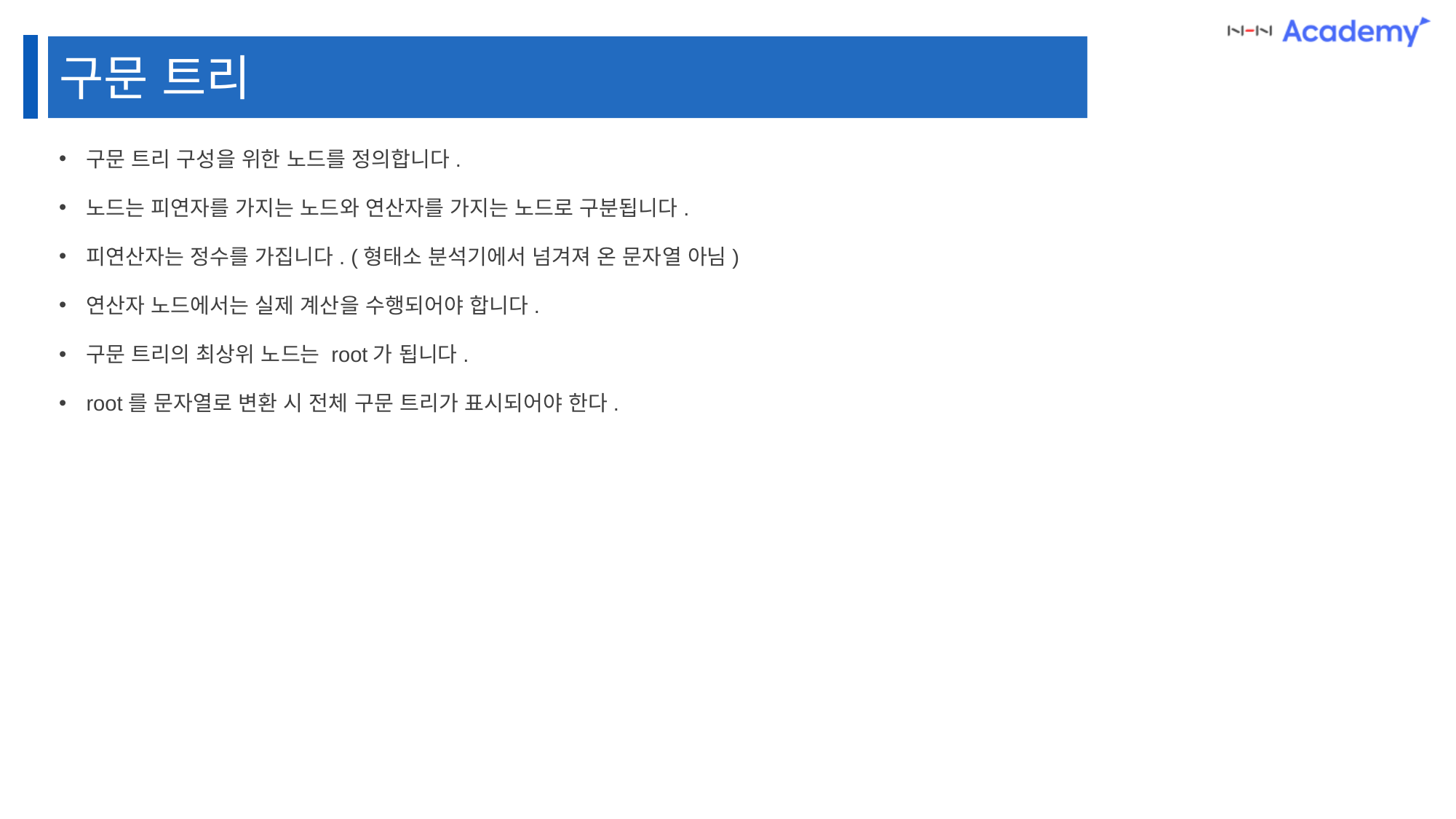

구문 트리
구문 트리 구성을 위한 노드를 정의합니다.
노드는 피연자를 가지는 노드와 연산자를 가지는 노드로 구분됩니다.
피연산자는 정수를 가집니다. (형태소 분석기에서 넘겨져 온 문자열 아님)
연산자 노드에서는 실제 계산을 수행되어야 합니다.
구문 트리의 최상위 노드는 root가 됩니다.
root를 문자열로 변환 시 전체 구문 트리가 표시되어야 한다.